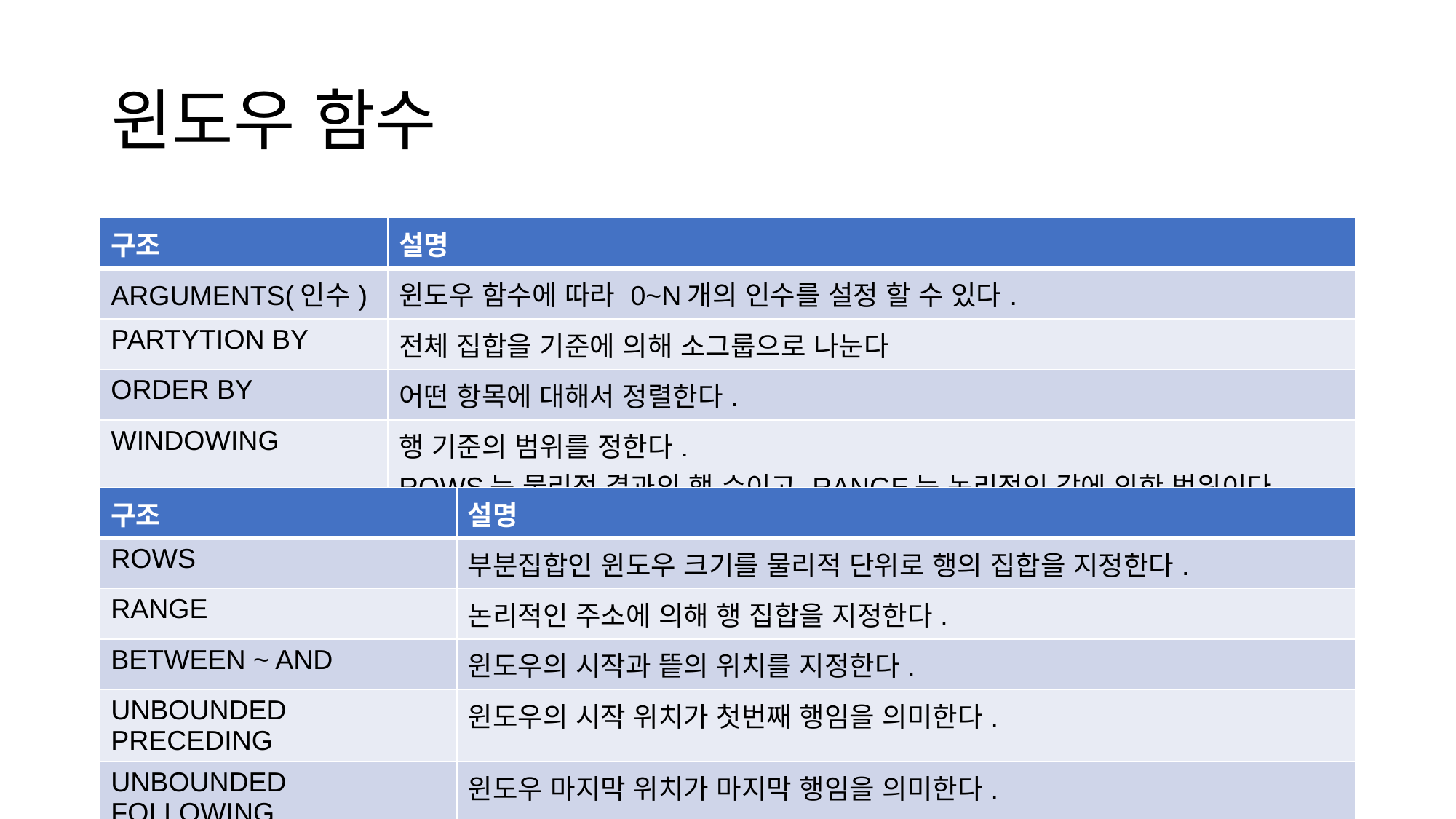

# 윈도우 함수
| 구조 | 설명 |
| --- | --- |
| ARGUMENTS(인수) | 윈도우 함수에 따라 0~N개의 인수를 설정 할 수 있다. |
| PARTYTION BY | 전체 집합을 기준에 의해 소그룹으로 나눈다 |
| ORDER BY | 어떤 항목에 대해서 정렬한다. |
| WINDOWING | 행 기준의 범위를 정한다. ROWS는 물리적 결과의 행 수이고 RANGE는 논리적인 값에 의한 범위이다. |
| 구조 | 설명 |
| --- | --- |
| ROWS | 부분집합인 윈도우 크기를 물리적 단위로 행의 집합을 지정한다. |
| RANGE | 논리적인 주소에 의해 행 집합을 지정한다. |
| BETWEEN ~ AND | 윈도우의 시작과 띁의 위치를 지정한다. |
| UNBOUNDED PRECEDING | 윈도우의 시작 위치가 첫번째 행임을 의미한다. |
| UNBOUNDED FOLLOWING | 윈도우 마지막 위치가 마지막 행임을 의미한다. |
| CURRENT ROW | 윈도우 시작 위치가 현재 행임을 의미한다. |